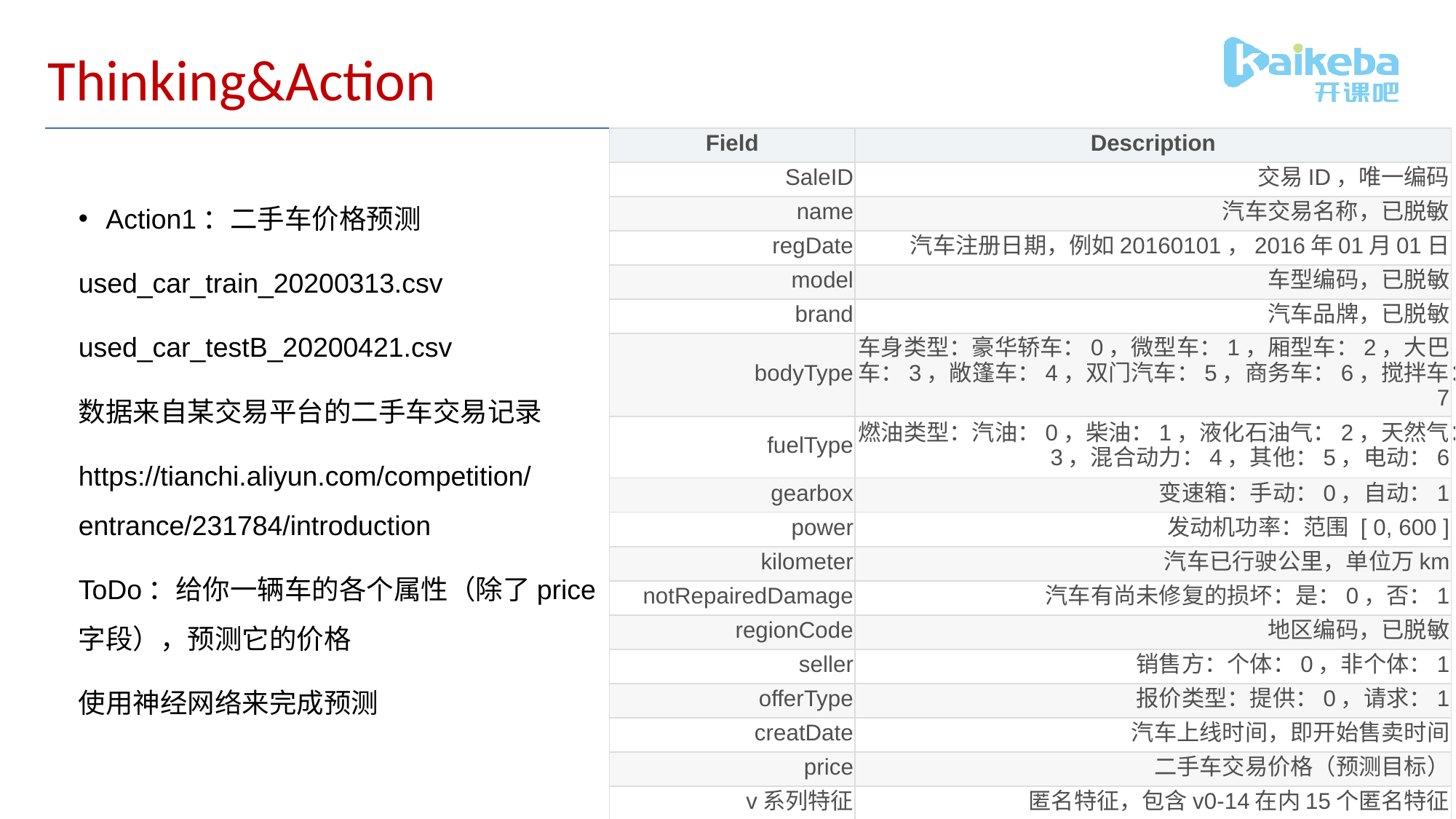

# Thinking&Action
| Field | Description |
| --- | --- |
| SaleID | 交易ID，唯一编码 |
| name | 汽车交易名称，已脱敏 |
| regDate | 汽车注册日期，例如20160101，2016年01月01日 |
| model | 车型编码，已脱敏 |
| brand | 汽车品牌，已脱敏 |
| bodyType | 车身类型：豪华轿车：0，微型车：1，厢型车：2，大巴车：3，敞篷车：4，双门汽车：5，商务车：6，搅拌车：7 |
| fuelType | 燃油类型：汽油：0，柴油：1，液化石油气：2，天然气：3，混合动力：4，其他：5，电动：6 |
| gearbox | 变速箱：手动：0，自动：1 |
| power | 发动机功率：范围 [ 0, 600 ] |
| kilometer | 汽车已行驶公里，单位万km |
| notRepairedDamage | 汽车有尚未修复的损坏：是：0，否：1 |
| regionCode | 地区编码，已脱敏 |
| seller | 销售方：个体：0，非个体：1 |
| offerType | 报价类型：提供：0，请求：1 |
| creatDate | 汽车上线时间，即开始售卖时间 |
| price | 二手车交易价格（预测目标） |
| v系列特征 | 匿名特征，包含v0-14在内15个匿名特征 |
Action1：二手车价格预测
used_car_train_20200313.csv
used_car_testB_20200421.csv
数据来自某交易平台的二手车交易记录
https://tianchi.aliyun.com/competition/entrance/231784/introduction
ToDo：给你一辆车的各个属性（除了price字段），预测它的价格
使用神经网络来完成预测